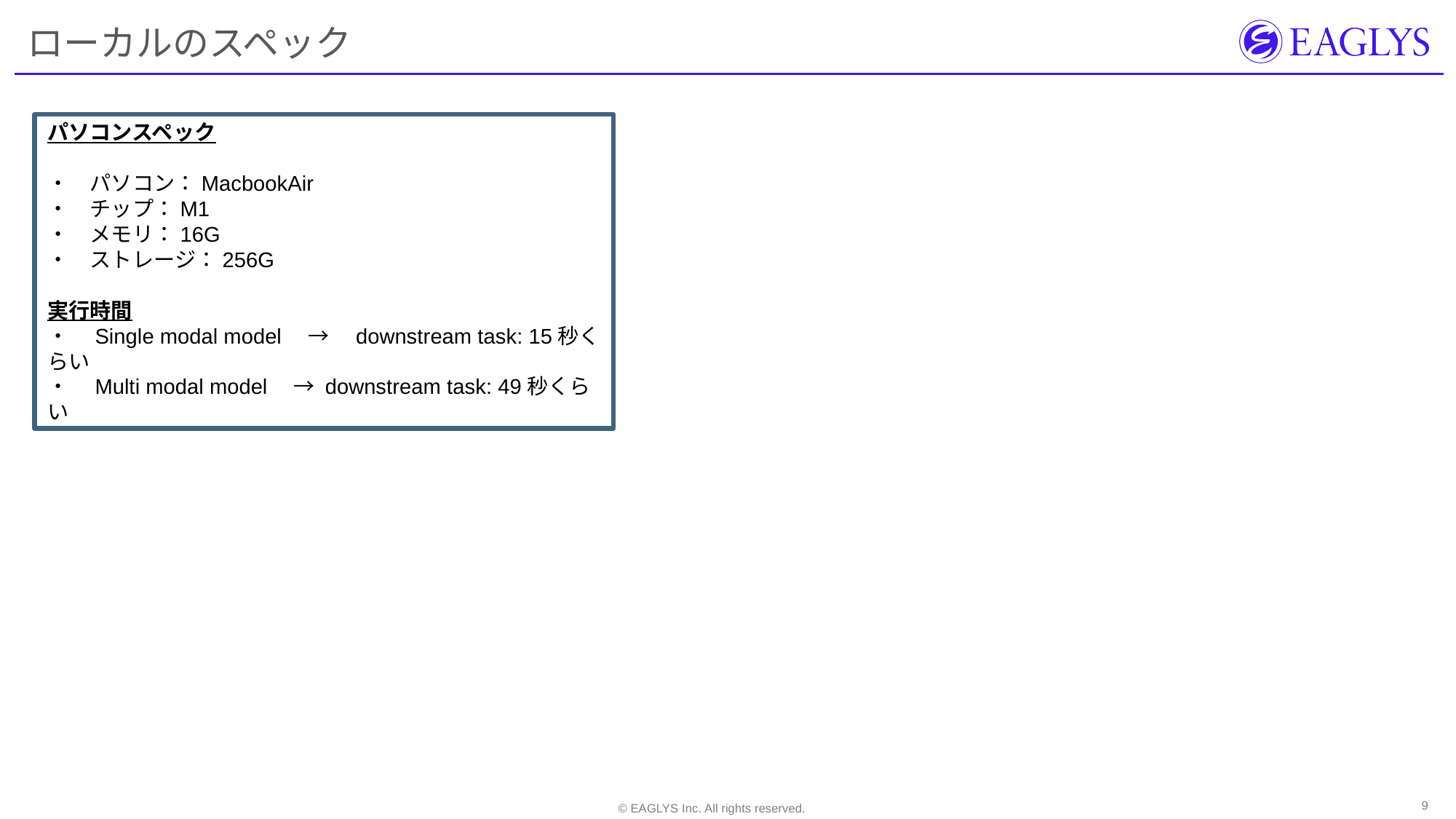

# ローカルのスペック
パソコンスペック

・　パソコン：MacbookAir
・　チップ：M1
・　メモリ：16G
・　ストレージ：256G

実行時間
・　Single modal model　→　downstream task: 15秒くらい
・　Multi modal model　→ downstream task: 49秒くらい
9